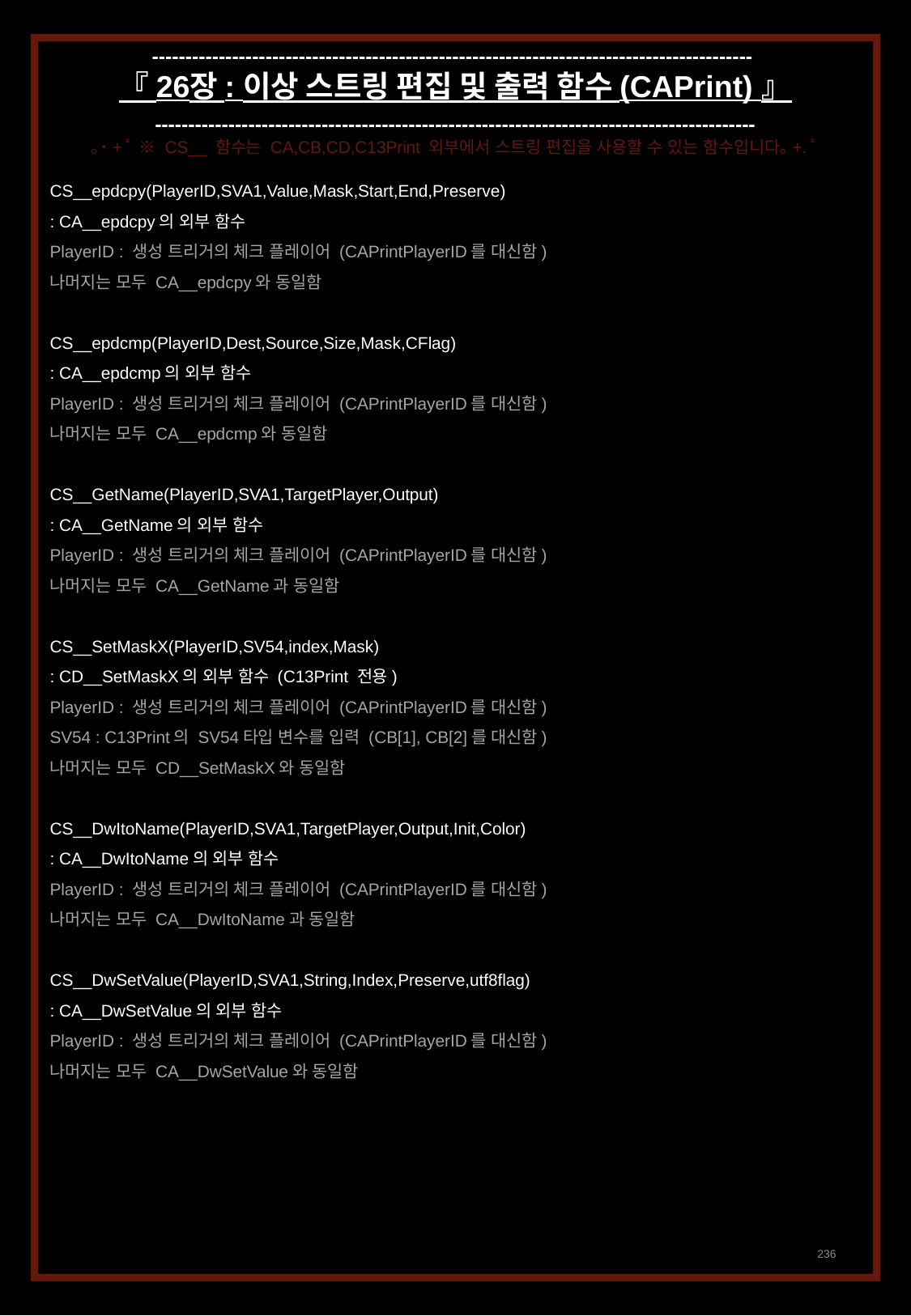

------------------------------------------------------------------------------------------
『 26장 : 이상 스트링 편집 및 출력 함수 (CAPrint) 』
------------------------------------------------------------------------------------------

｡˙+ﾟ ※ CS__ 함수는 CA,CB,CD,C13Print 외부에서 스트링 편집을 사용할 수 있는 함수입니다｡+.ﾟ
CS__epdcpy(PlayerID,SVA1,Value,Mask,Start,End,Preserve)
: CA__epdcpy의 외부 함수
PlayerID : 생성 트리거의 체크 플레이어 (CAPrintPlayerID를 대신함)
나머지는 모두 CA__epdcpy와 동일함

CS__epdcmp(PlayerID,Dest,Source,Size,Mask,CFlag)
: CA__epdcmp의 외부 함수
PlayerID : 생성 트리거의 체크 플레이어 (CAPrintPlayerID를 대신함)
나머지는 모두 CA__epdcmp와 동일함

CS__GetName(PlayerID,SVA1,TargetPlayer,Output)
: CA__GetName의 외부 함수
PlayerID : 생성 트리거의 체크 플레이어 (CAPrintPlayerID를 대신함)
나머지는 모두 CA__GetName과 동일함

CS__SetMaskX(PlayerID,SV54,index,Mask)
: CD__SetMaskX의 외부 함수 (C13Print 전용)
PlayerID : 생성 트리거의 체크 플레이어 (CAPrintPlayerID를 대신함)
SV54 : C13Print의 SV54타입 변수를 입력 (CB[1], CB[2]를 대신함)
나머지는 모두 CD__SetMaskX와 동일함

CS__DwItoName(PlayerID,SVA1,TargetPlayer,Output,Init,Color)
: CA__DwItoName의 외부 함수
PlayerID : 생성 트리거의 체크 플레이어 (CAPrintPlayerID를 대신함)
나머지는 모두 CA__DwItoName과 동일함

CS__DwSetValue(PlayerID,SVA1,String,Index,Preserve,utf8flag)
: CA__DwSetValue의 외부 함수
PlayerID : 생성 트리거의 체크 플레이어 (CAPrintPlayerID를 대신함)
나머지는 모두 CA__DwSetValue와 동일함

236